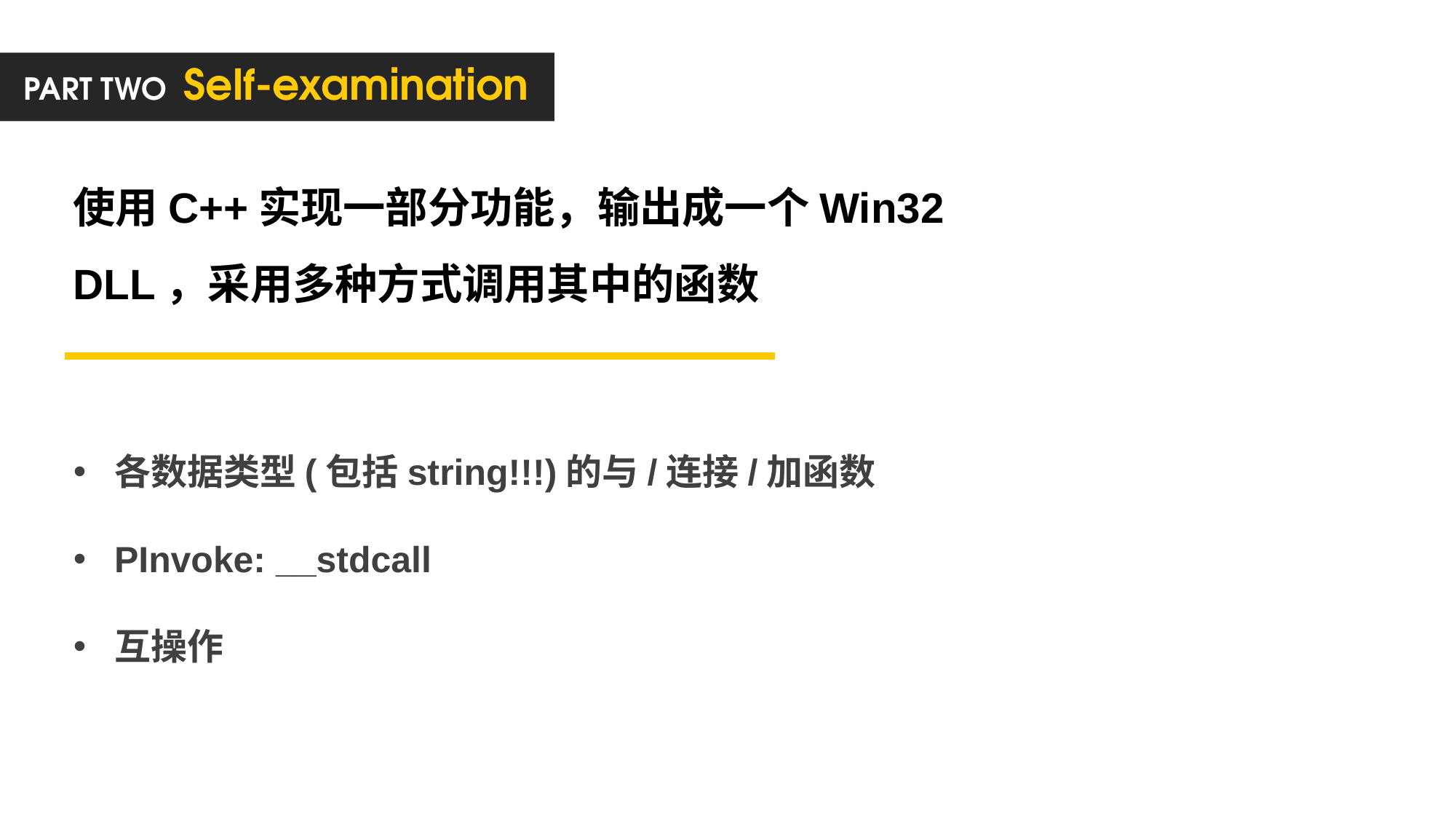

PART TWO  Self-examination

使用C++实现一部分功能，输出成一个Win32 DLL，采用多种方式调用其中的函数
各数据类型(包括string!!!)的与/连接/加函数
PInvoke: __stdcall
互操作